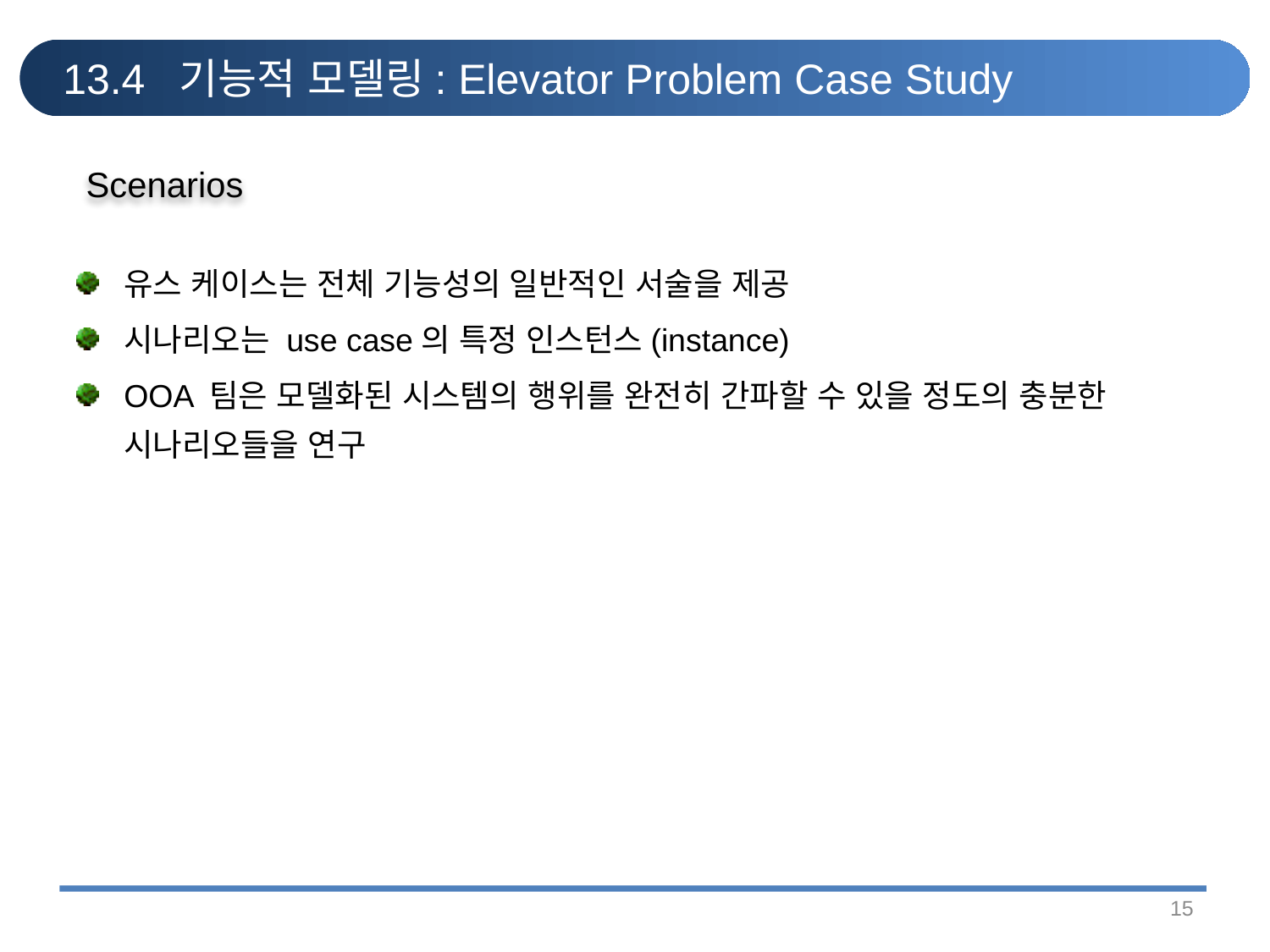

# 13.4  기능적 모델링: Elevator Problem Case Study
Scenarios
유스 케이스는 전체 기능성의 일반적인 서술을 제공
시나리오는 use case의 특정 인스턴스(instance)
OOA 팀은 모델화된 시스템의 행위를 완전히 간파할 수 있을 정도의 충분한 시나리오들을 연구
15